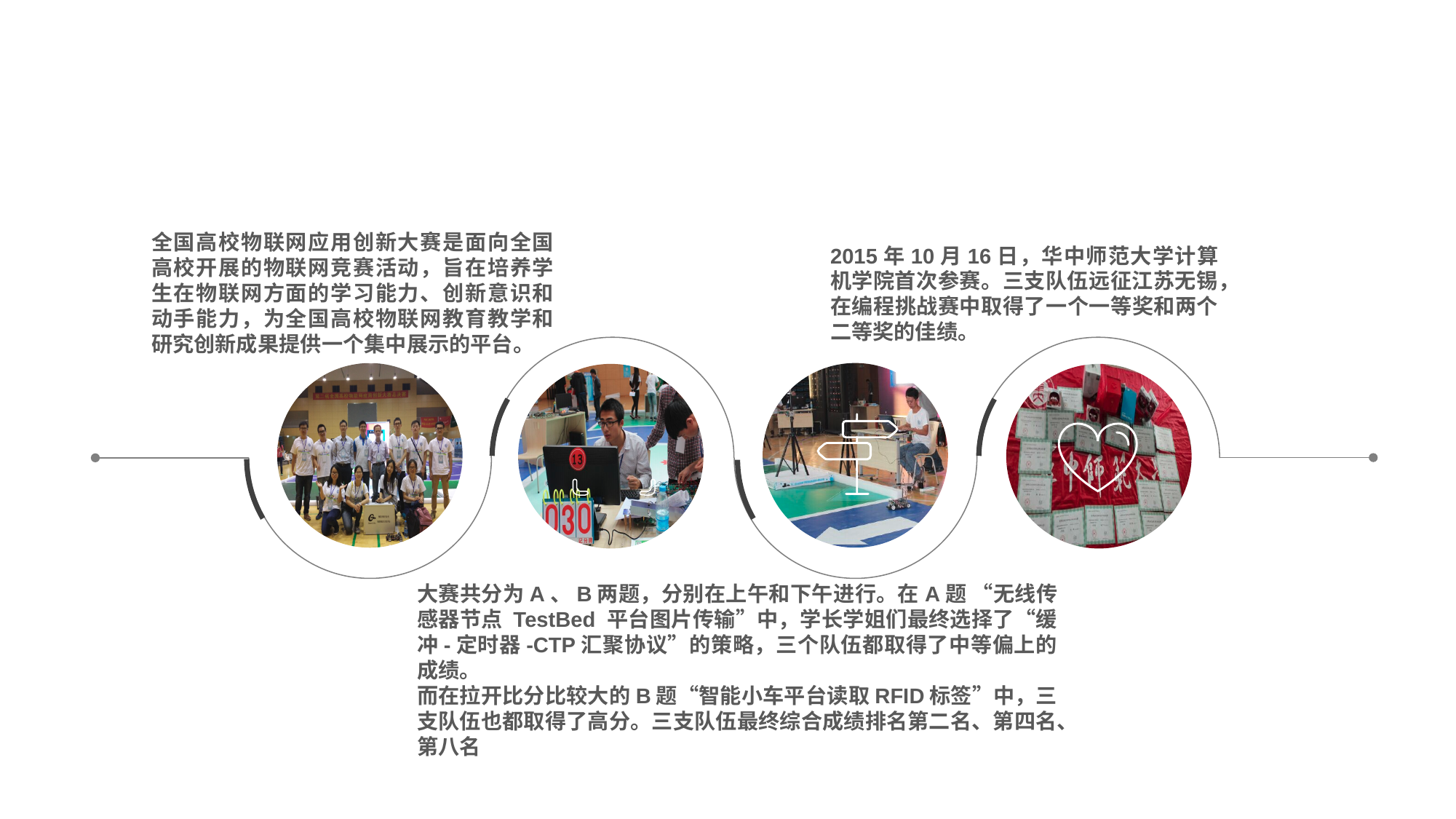

全国高校物联网应用创新大赛是面向全国高校开展的物联网竞赛活动，旨在培养学生在物联网方面的学习能力、创新意识和动手能力，为全国高校物联网教育教学和研究创新成果提供一个集中展示的平台。
2015年10月16日，华中师范大学计算机学院首次参赛。三支队伍远征江苏无锡，在编程挑战赛中取得了一个一等奖和两个二等奖的佳绩。

大赛共分为A、B两题，分别在上午和下午进行。在A题 “无线传感器节点 TestBed 平台图片传输”中，学长学姐们最终选择了“缓冲-定时器-CTP汇聚协议”的策略，三个队伍都取得了中等偏上的成绩。
而在拉开比分比较大的B题“智能小车平台读取RFID标签”中，三支队伍也都取得了高分。三支队伍最终综合成绩排名第二名、第四名、第八名